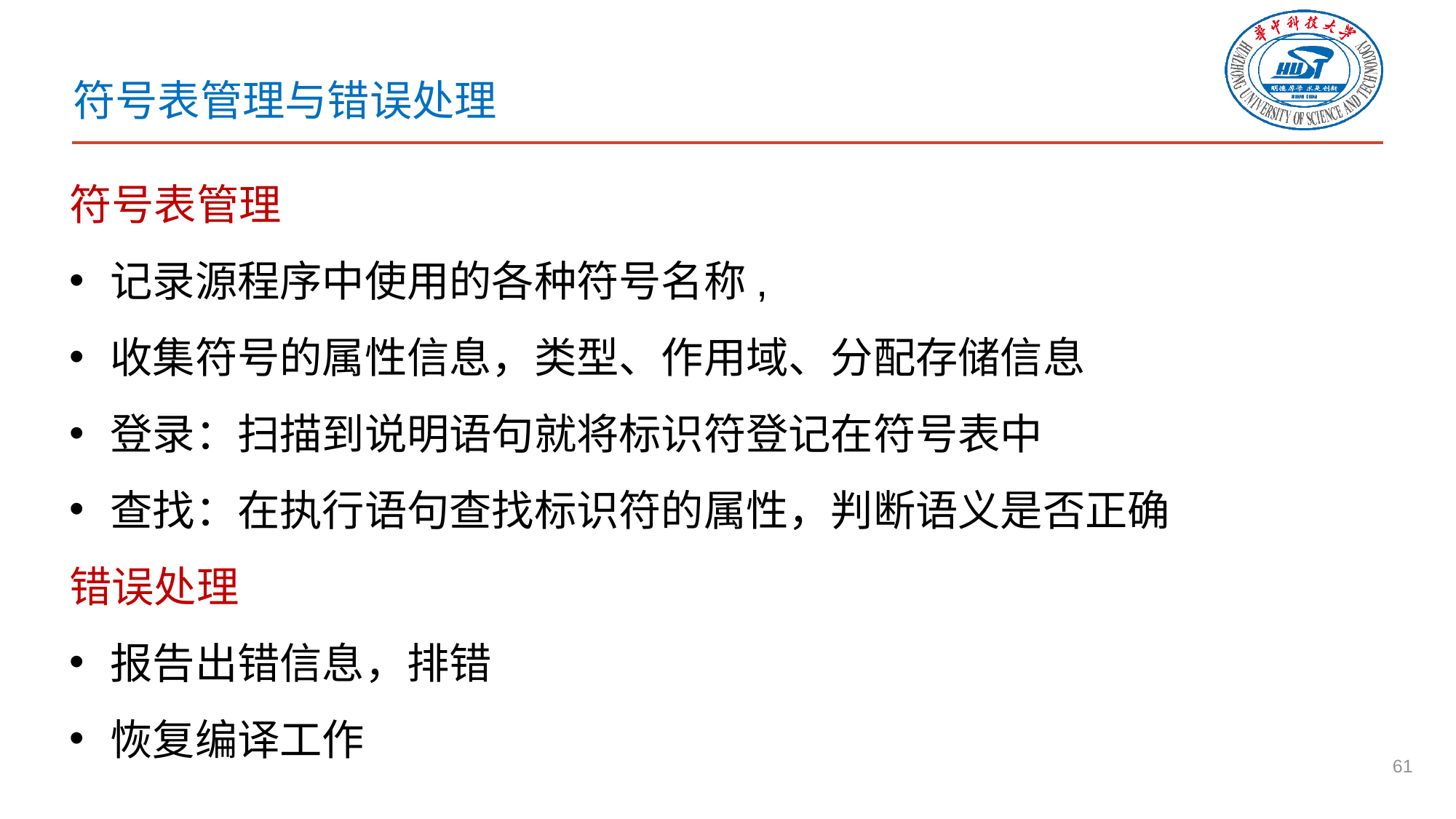

# 符号表管理与错误处理
符号表管理
记录源程序中使用的各种符号名称,
收集符号的属性信息，类型、作用域、分配存储信息
登录：扫描到说明语句就将标识符登记在符号表中
查找：在执行语句查找标识符的属性，判断语义是否正确
错误处理
报告出错信息，排错
恢复编译工作
61